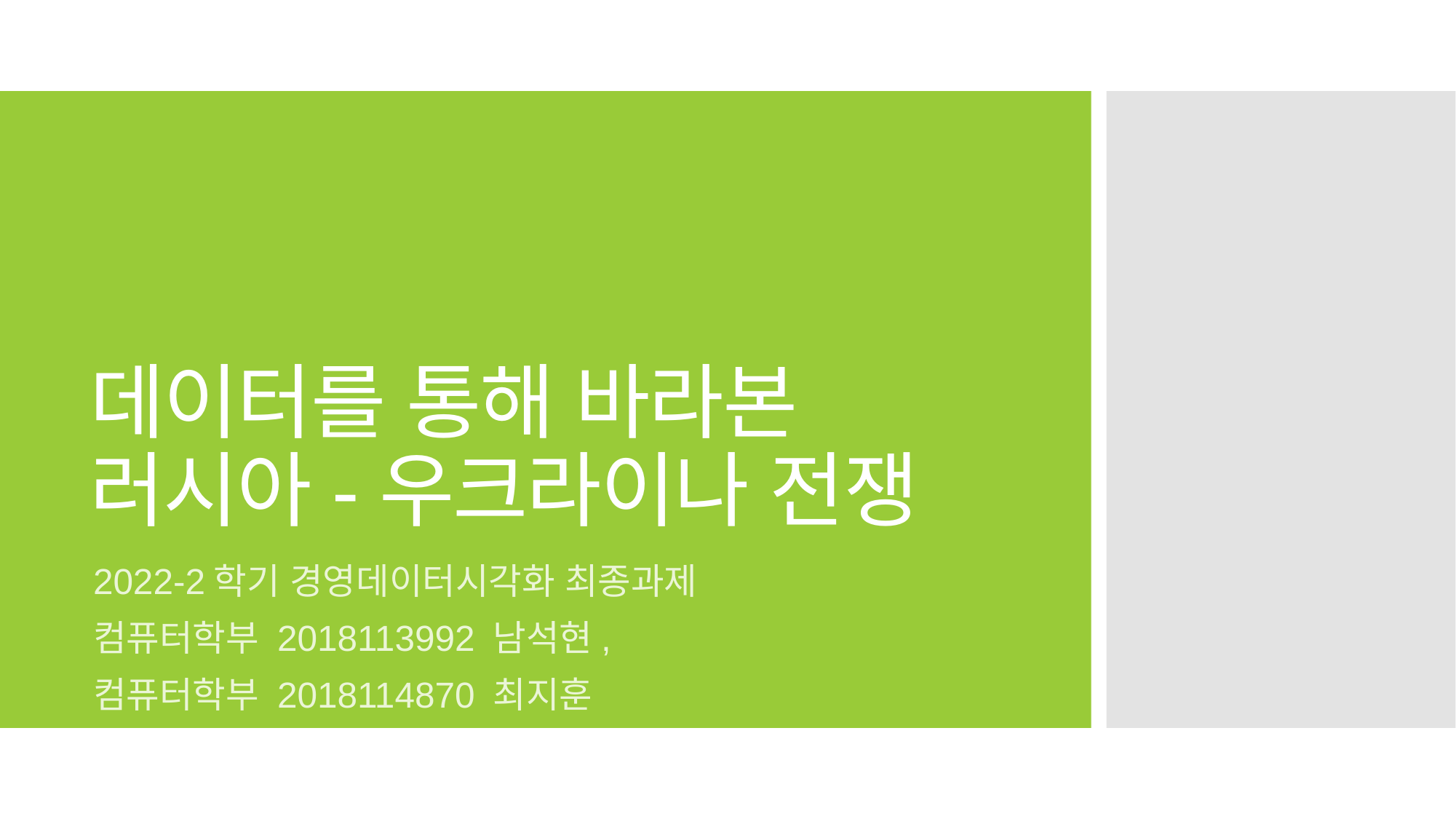

# 데이터를 통해 바라본 러시아-우크라이나 전쟁
2022-2학기 경영데이터시각화 최종과제
컴퓨터학부 2018113992 남석현,
컴퓨터학부 2018114870 최지훈